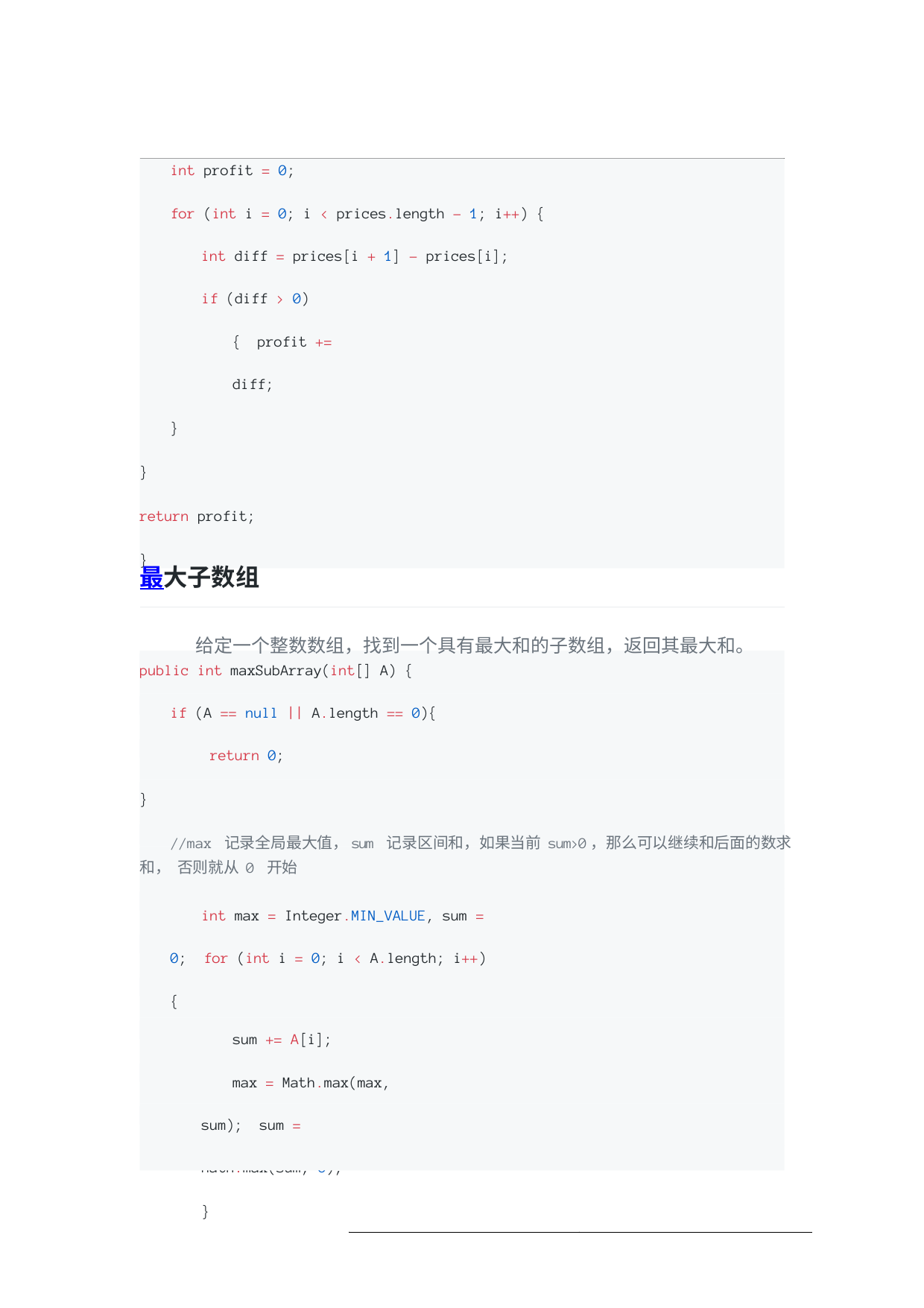

int profit = 0;
for (int i = 0; i < prices.length - 1; i++) {  int diff = prices[i + 1] - prices[i];
if (diff > 0) {  profit += diff;

}

}

return profit;

}
最大子数组

给定一个整数数组，找到一个具有最大和的子数组，返回其最大和。
public int maxSubArray(int[] A) {
if (A == null || A.length == 0){  return 0;

}

//max 记录全局最大值，sum 记录区间和，如果当前 sum>0，那么可以继续和后面的数求和，  否则就从 0 开始
int max = Integer.MIN_VALUE, sum = 0;  for (int i = 0; i < A.length; i++) {

sum += A[i];
max = Math.max(max, sum);  sum = Math.max(sum, 0);

}